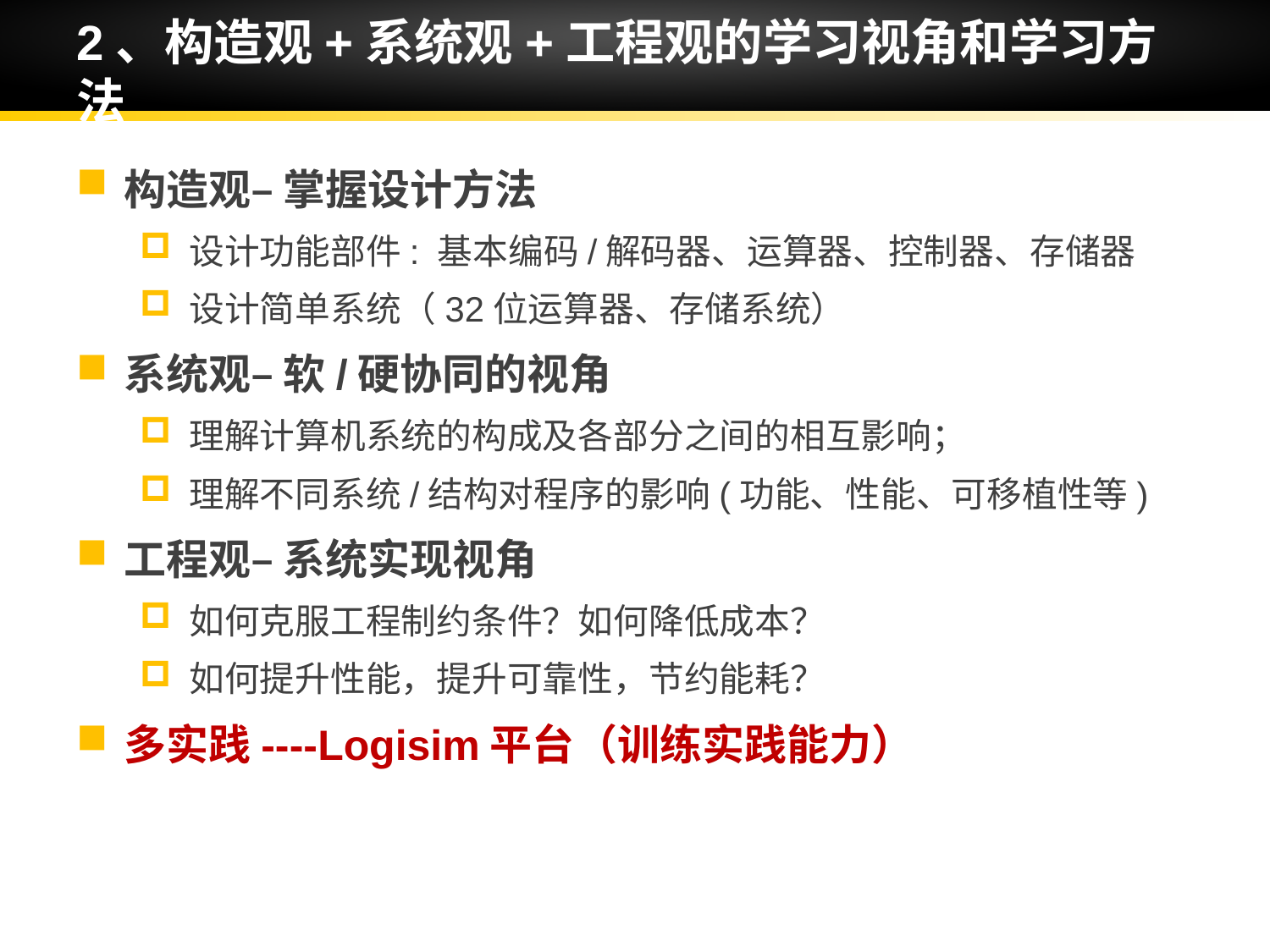

# 2、构造观+系统观+工程观的学习视角和学习方法
构造观– 掌握设计方法
设计功能部件: 基本编码/解码器、运算器、控制器、存储器
设计简单系统（32位运算器、存储系统）
系统观– 软/硬协同的视角
理解计算机系统的构成及各部分之间的相互影响；
理解不同系统/结构对程序的影响(功能、性能、可移植性等)
工程观– 系统实现视角
如何克服工程制约条件？如何降低成本？
如何提升性能，提升可靠性，节约能耗？
多实践----Logisim平台（训练实践能力）